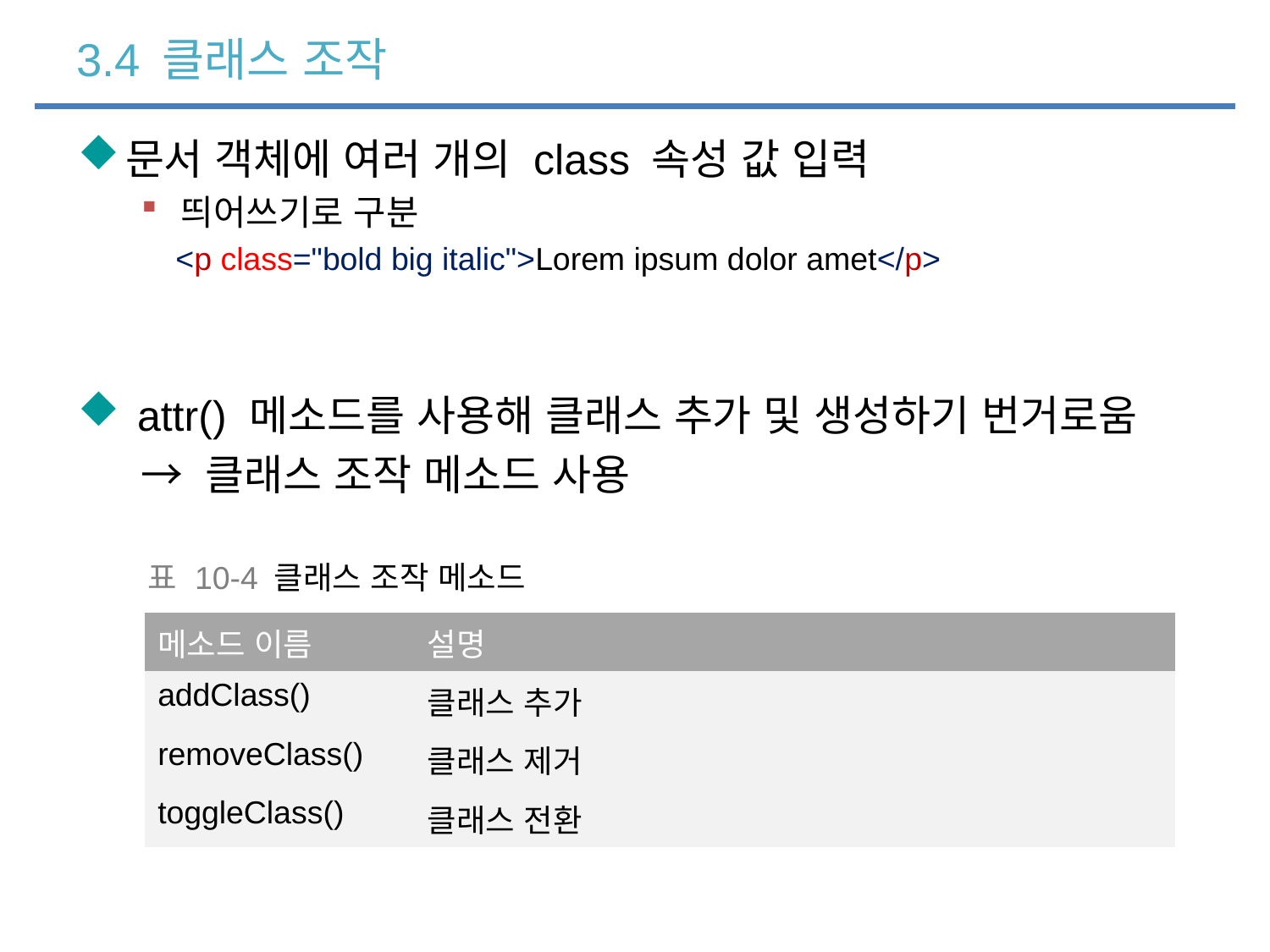

# 3.4 클래스 조작
문서 객체에 여러 개의 class 속성 값 입력
띄어쓰기로 구분
           <p class="bold big italic">Lorem ipsum dolor amet</p>

 attr() 메소드를 사용해 클래스 추가 및 생성하기 번거로움
→ 클래스 조작 메소드 사용
| 표 10-4 클래스 조작 메소드 |
| --- |
| 메소드 이름 | 설명 |
| --- | --- |
| addClass() | 클래스 추가 |
| removeClass() | 클래스 제거 |
| toggleClass() | 클래스 전환 |